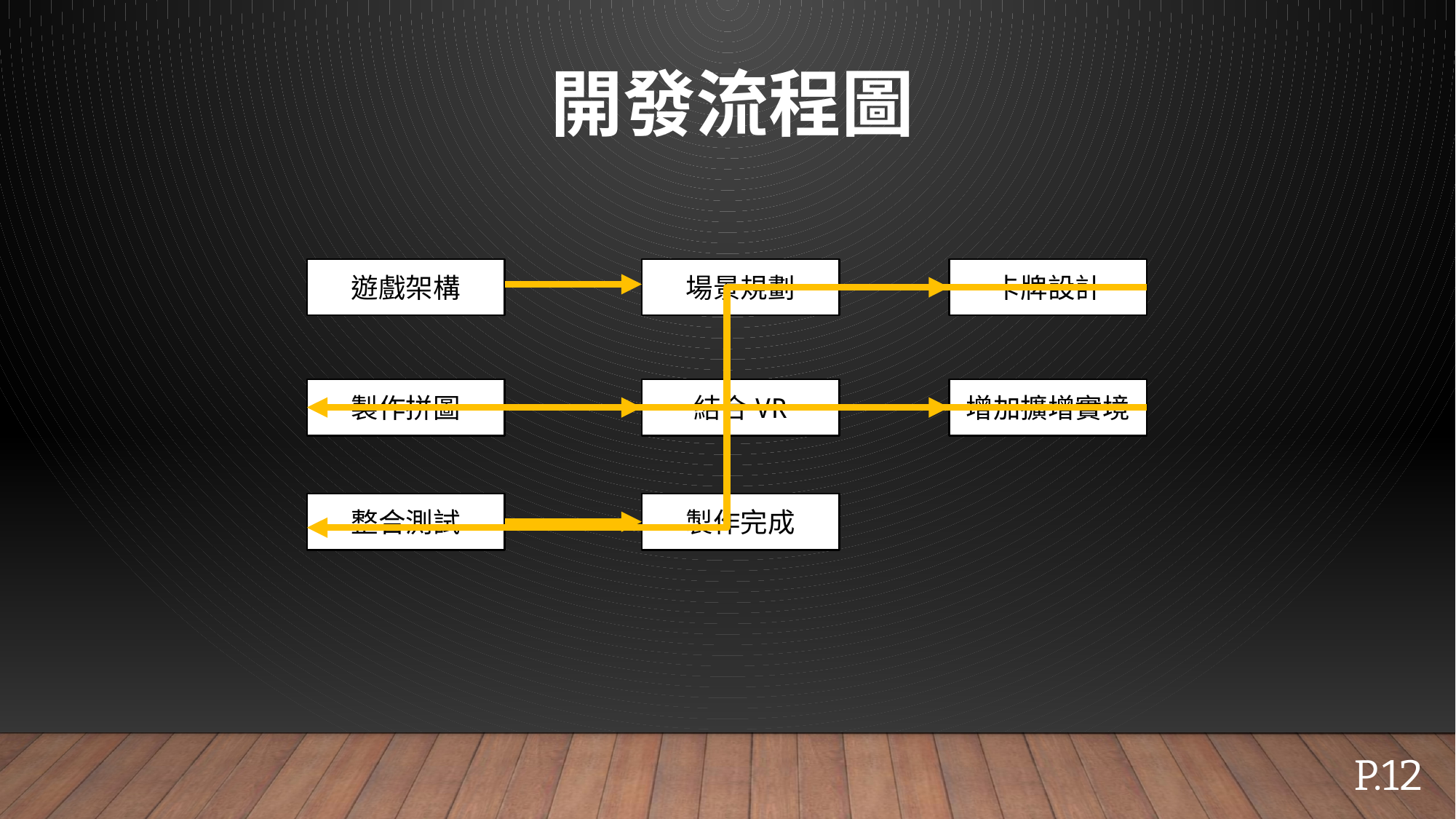

# 開發流程圖

場景規劃
卡牌設計
遊戲架構
製作拼圖
結合VR
增加擴增實境
整合測試
製作完成
P.12